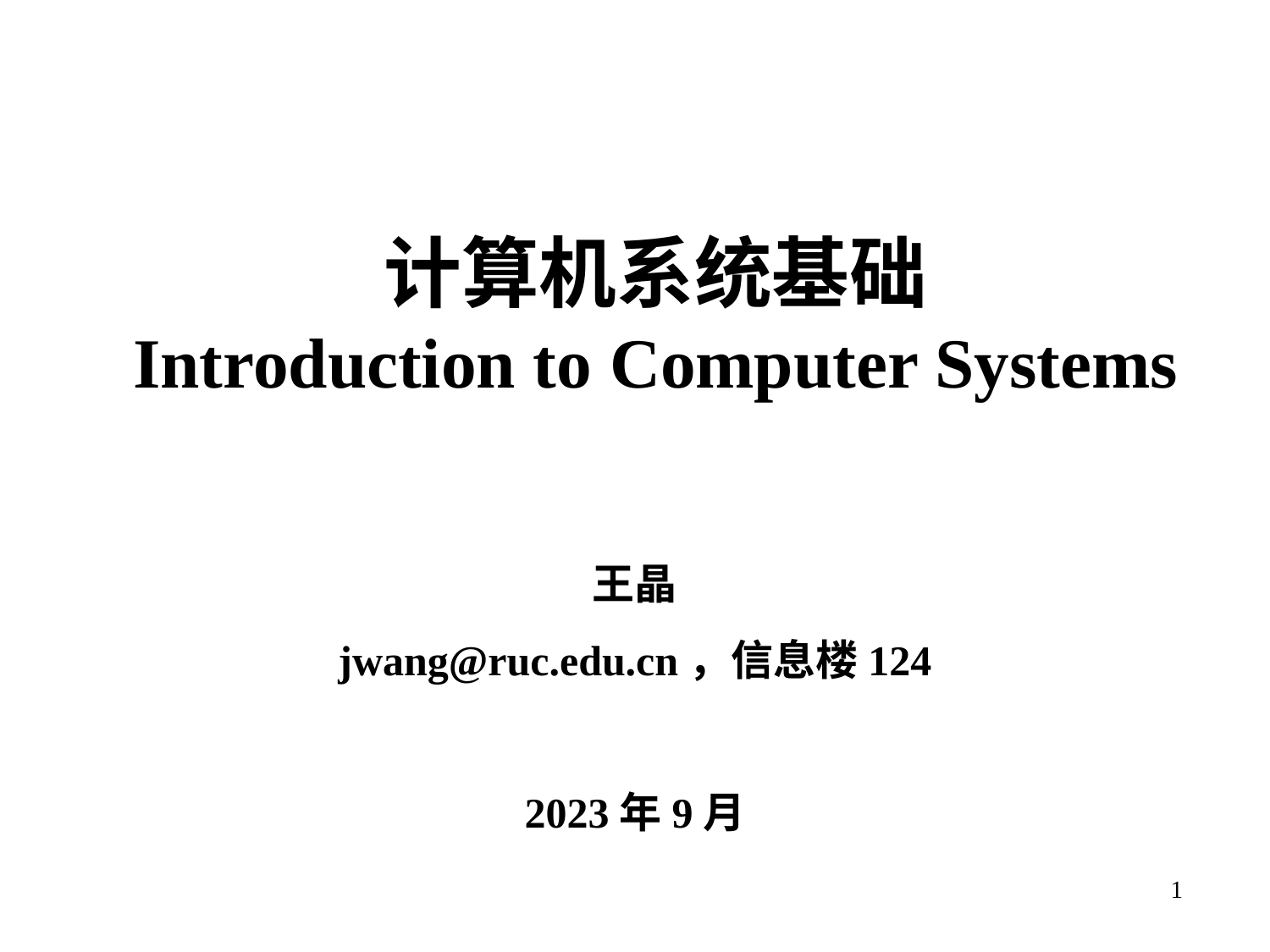

# 计算机系统基础 Introduction to Computer Systems
王晶
jwang@ruc.edu.cn，信息楼124

2023年9月
1